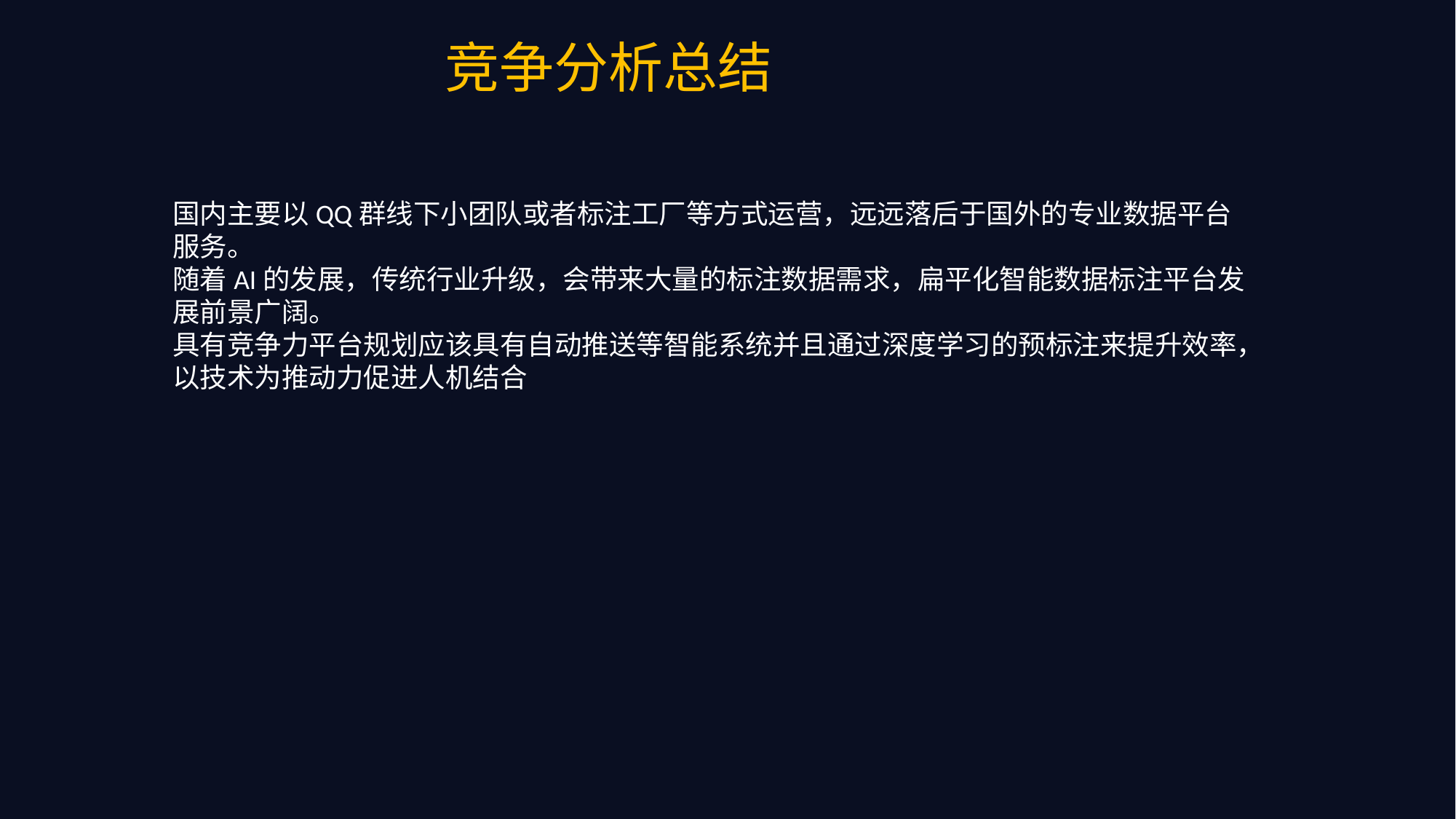

竞争分析总结
国内主要以QQ群线下小团队或者标注工厂等方式运营，远远落后于国外的专业数据平台服务。
随着AI的发展，传统行业升级，会带来大量的标注数据需求，扁平化智能数据标注平台发展前景广阔。
具有竞争力平台规划应该具有自动推送等智能系统并且通过深度学习的预标注来提升效率，以技术为推动力促进人机结合